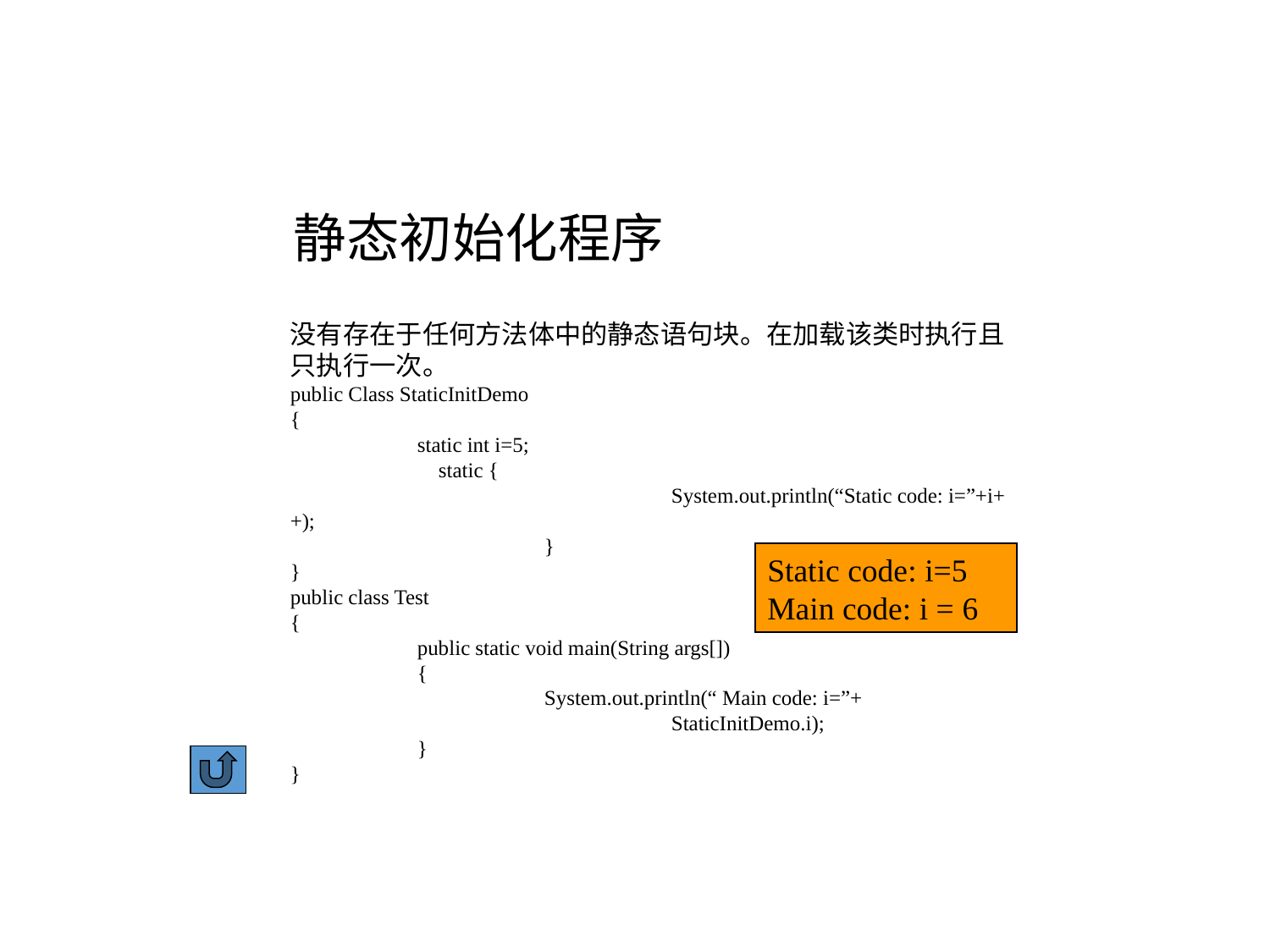

静态初始化程序
没有存在于任何方法体中的静态语句块。在加载该类时执行且只执行一次。
public Class StaticInitDemo
{
	static int i=5;
	    static {
			System.out.println(“Static code: i=”+i++);
		}
}
public class Test
{
	public static void main(String args[])
	{
		System.out.println(“ Main code: i=”+
			StaticInitDemo.i);
	}
}
Static code: i=5
Main code: i = 6